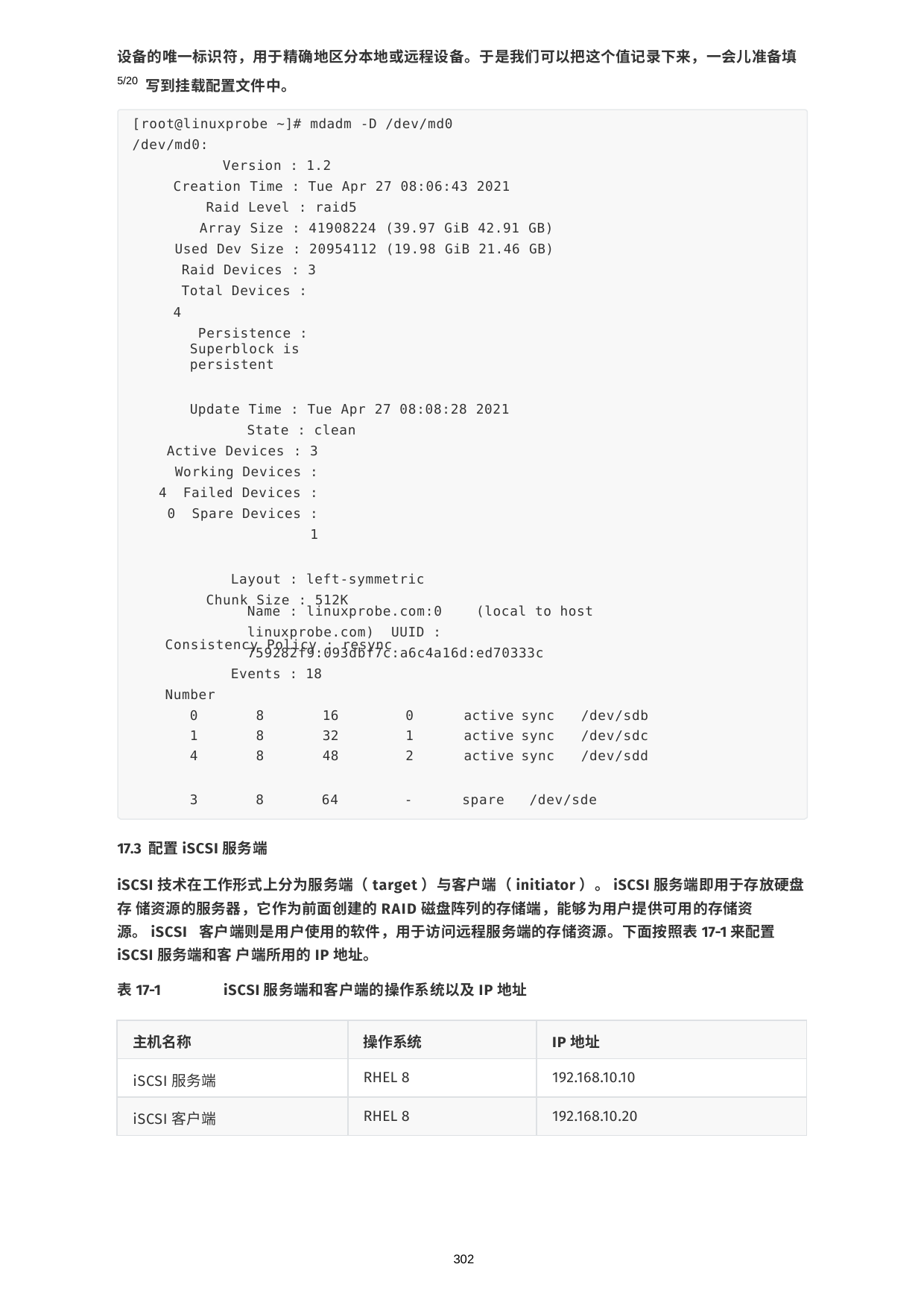

设备的唯一标识符，用于精确地区分本地或远程设备。于是我们可以把这个值记录下来，一会儿准备填5/20 写到挂载配置文件中。

[root@linuxprobe ~]# mdadm -D /dev/md0
/dev/md0:
Version : 1.2
Creation Time : Tue Apr 27 08:06:43 2021  Raid Level : raid5
Array Size : 41908224 (39.97 GiB 42.91 GB)
Used Dev Size : 20954112 (19.98 GiB 21.46 GB)
Raid Devices : 3  Total Devices : 4
Persistence : Superblock is persistent

Update Time : Tue Apr 27 08:08:28 2021  State : clean
Active Devices : 3  Working Devices : 4  Failed Devices : 0  Spare Devices : 1

Layout : left-symmetric  Chunk Size : 512K

Consistency Policy : resync

Name : linuxprobe.com:0	(local to host linuxprobe.com)  UUID : 759282f9:093dbf7c:a6c4a16d:ed70333c
Events : 18

Major	Minor	RaidDevice State
Number
| 0 | 8 | 16 | 0 | active | sync | /dev/sdb |
| --- | --- | --- | --- | --- | --- | --- |
| 1 | 8 | 32 | 1 | active | sync | /dev/sdc |
| 4 | 8 | 48 | 2 | active | sync | /dev/sdd |
3
8
64
-
spare
/dev/sde
17.3 配置iSCSI服务端
iSCSI技术在工作形式上分为服务端（target）与客户端（initiator）。iSCSI服务端即用于存放硬盘存 储资源的服务器，它作为前面创建的RAID磁盘阵列的存储端，能够为用户提供可用的存储资源。iSCSI  客户端则是用户使用的软件，用于访问远程服务端的存储资源。下面按照表17-1来配置iSCSI服务端和客 户端所用的IP地址。
表17-1	iSCSI服务端和客户端的操作系统以及IP地址
| 主机名称 | 操作系统 | IP地址 |
| --- | --- | --- |
| iSCSI服务端 | RHEL 8 | 192.168.10.10 |
| iSCSI客户端 | RHEL 8 | 192.168.10.20 |
302